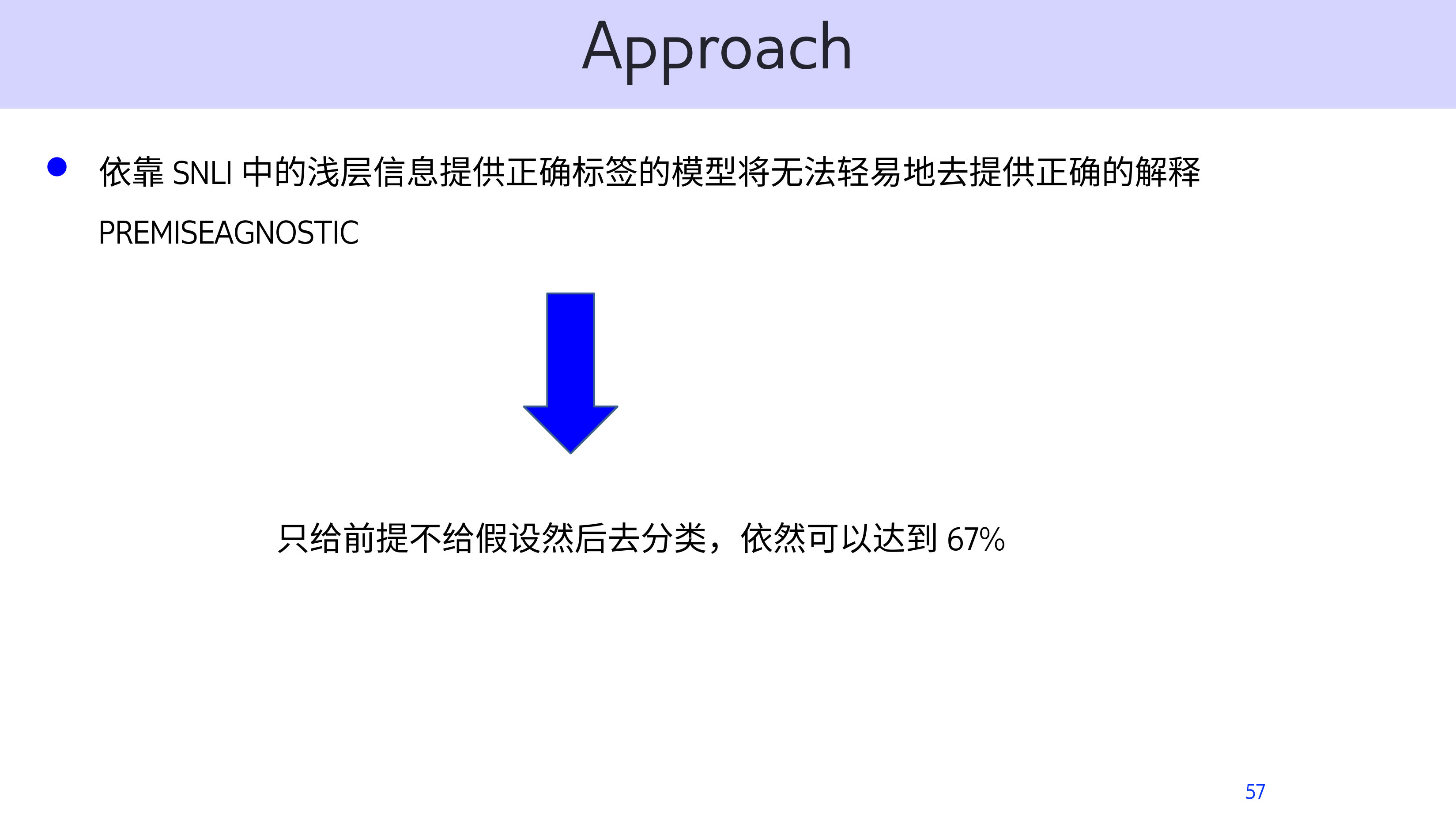

# Approach
依靠SNLI中的浅层信息提供正确标签的模型将无法轻易地去提供正确的解释PREMISEAGNOSTIC

只给前提不给假设然后去分类，依然可以达到67%
57